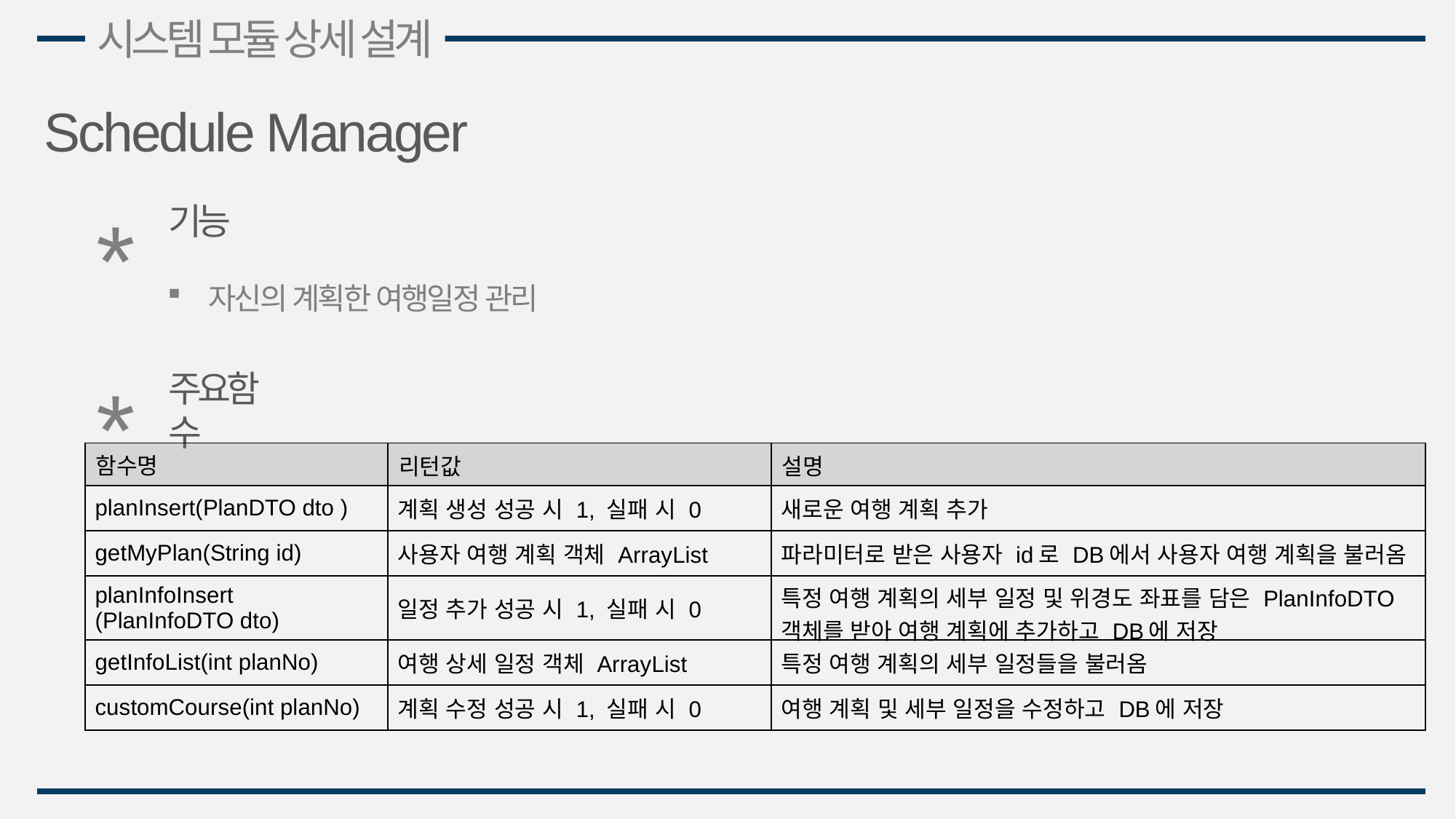

시스템 모듈 상세 설계
Schedule Manager
*
기능
자신의 계획한 여행일정 관리
*
주요함수
| 함수명 | 리턴값 | 설명 |
| --- | --- | --- |
| planInsert(PlanDTO dto ) | 계획 생성 성공 시 1, 실패 시 0 | 새로운 여행 계획 추가 |
| getMyPlan(String id) | 사용자 여행 계획 객체 ArrayList | 파라미터로 받은 사용자 id로 DB에서 사용자 여행 계획을 불러옴 |
| planInfoInsert (PlanInfoDTO dto) | 일정 추가 성공 시 1, 실패 시 0 | 특정 여행 계획의 세부 일정 및 위경도 좌표를 담은 PlanInfoDTO 객체를 받아 여행 계획에 추가하고 DB에 저장 |
| getInfoList(int planNo) | 여행 상세 일정 객체 ArrayList | 특정 여행 계획의 세부 일정들을 불러옴 |
| customCourse(int planNo) | 계획 수정 성공 시 1, 실패 시 0 | 여행 계획 및 세부 일정을 수정하고 DB에 저장 |